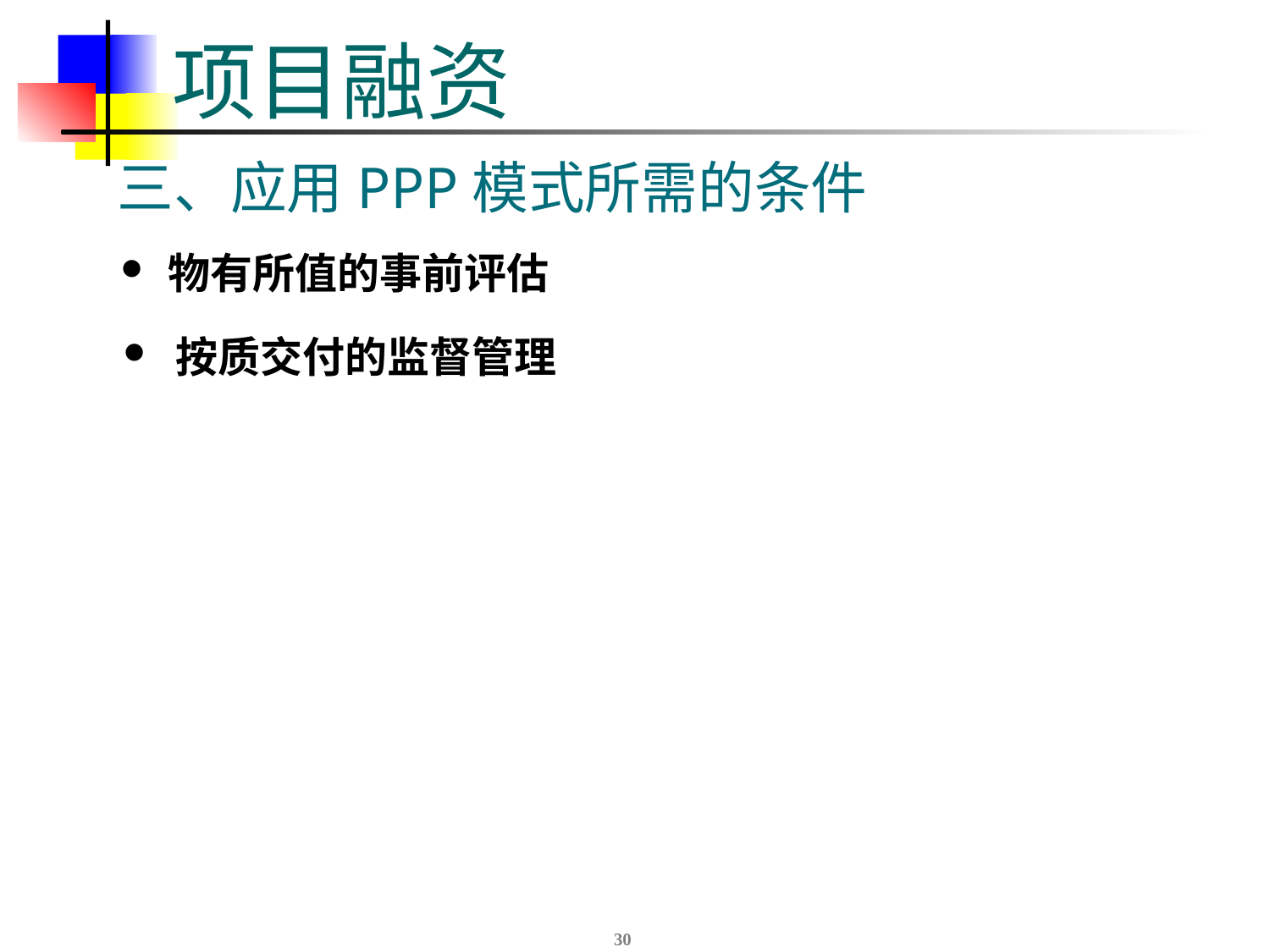

# 项目融资
三、应用PPP模式所需的条件
物有所值的事前评估

 按质交付的监督管理
30